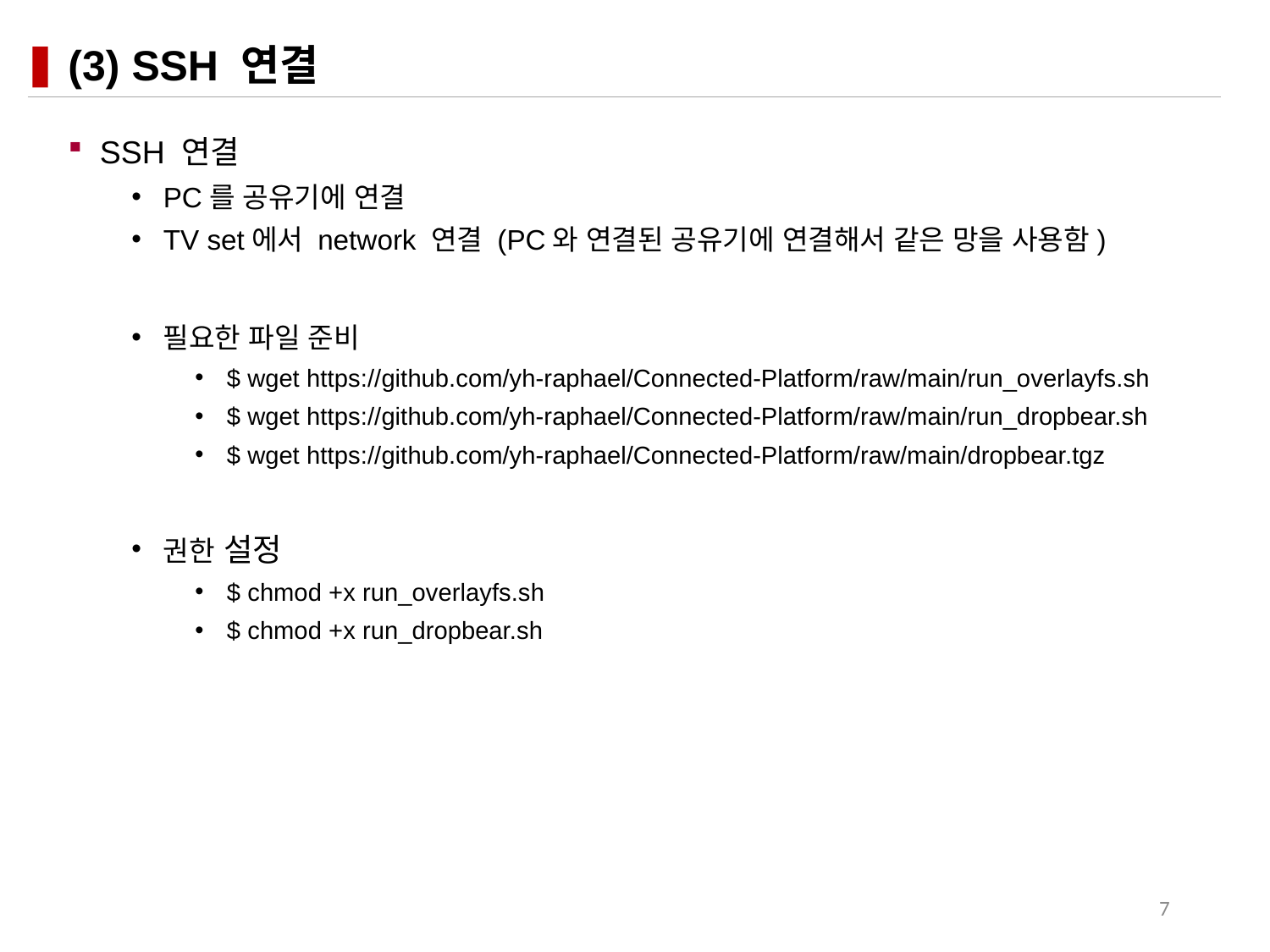

# (3) SSH 연결
SSH 연결
PC를 공유기에 연결
TV set에서 network 연결 (PC와 연결된 공유기에 연결해서 같은 망을 사용함)

필요한 파일 준비
$ wget https://github.com/yh-raphael/Connected-Platform/raw/main/run_overlayfs.sh
$ wget https://github.com/yh-raphael/Connected-Platform/raw/main/run_dropbear.sh
$ wget https://github.com/yh-raphael/Connected-Platform/raw/main/dropbear.tgz

권한 설정
$ chmod +x run_overlayfs.sh
$ chmod +x run_dropbear.sh

7